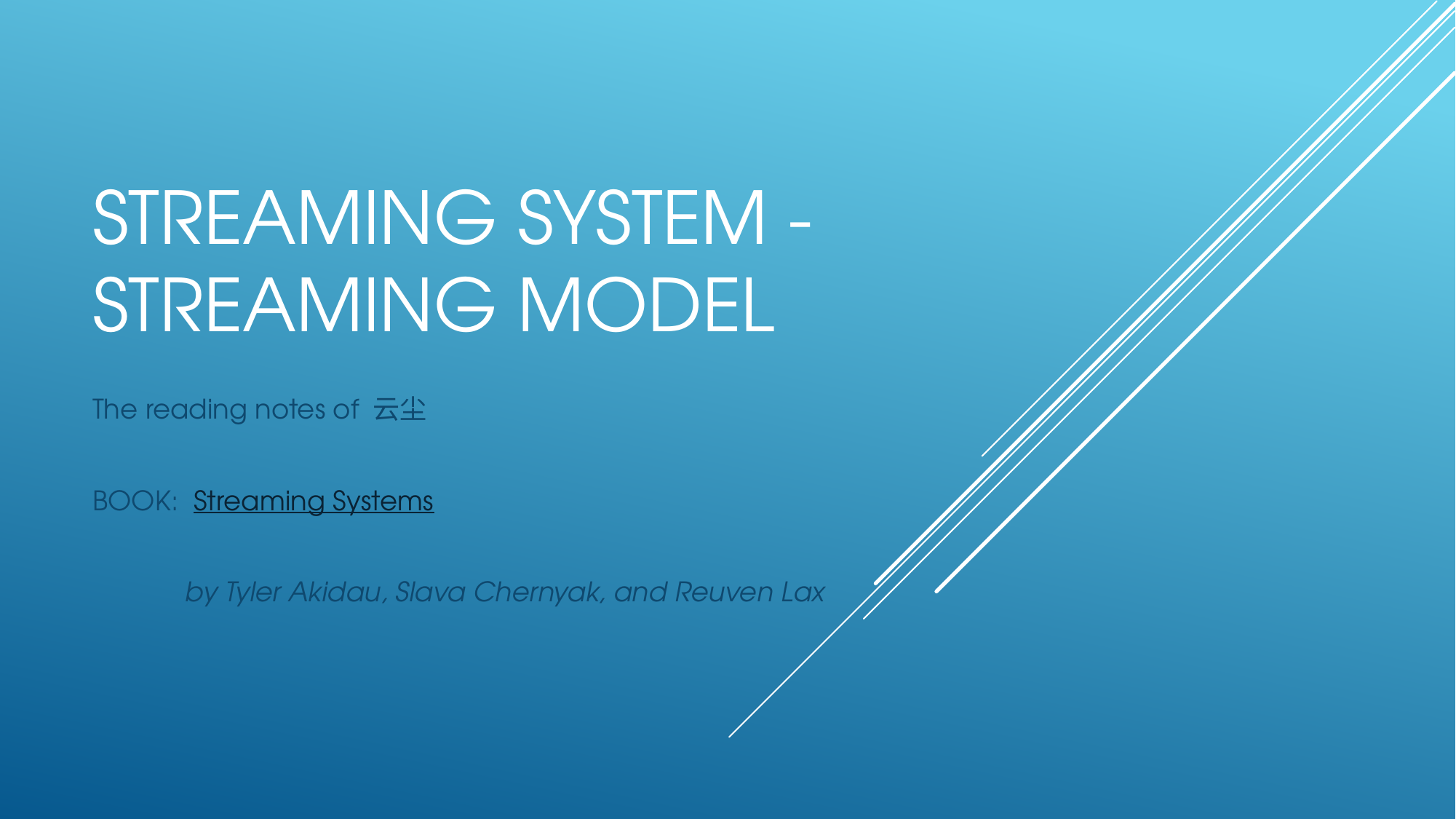

# streaming system - streaming model
The reading notes of 云尘

BOOK:  Streaming Systems

	by Tyler Akidau, Slava Chernyak, and Reuven Lax